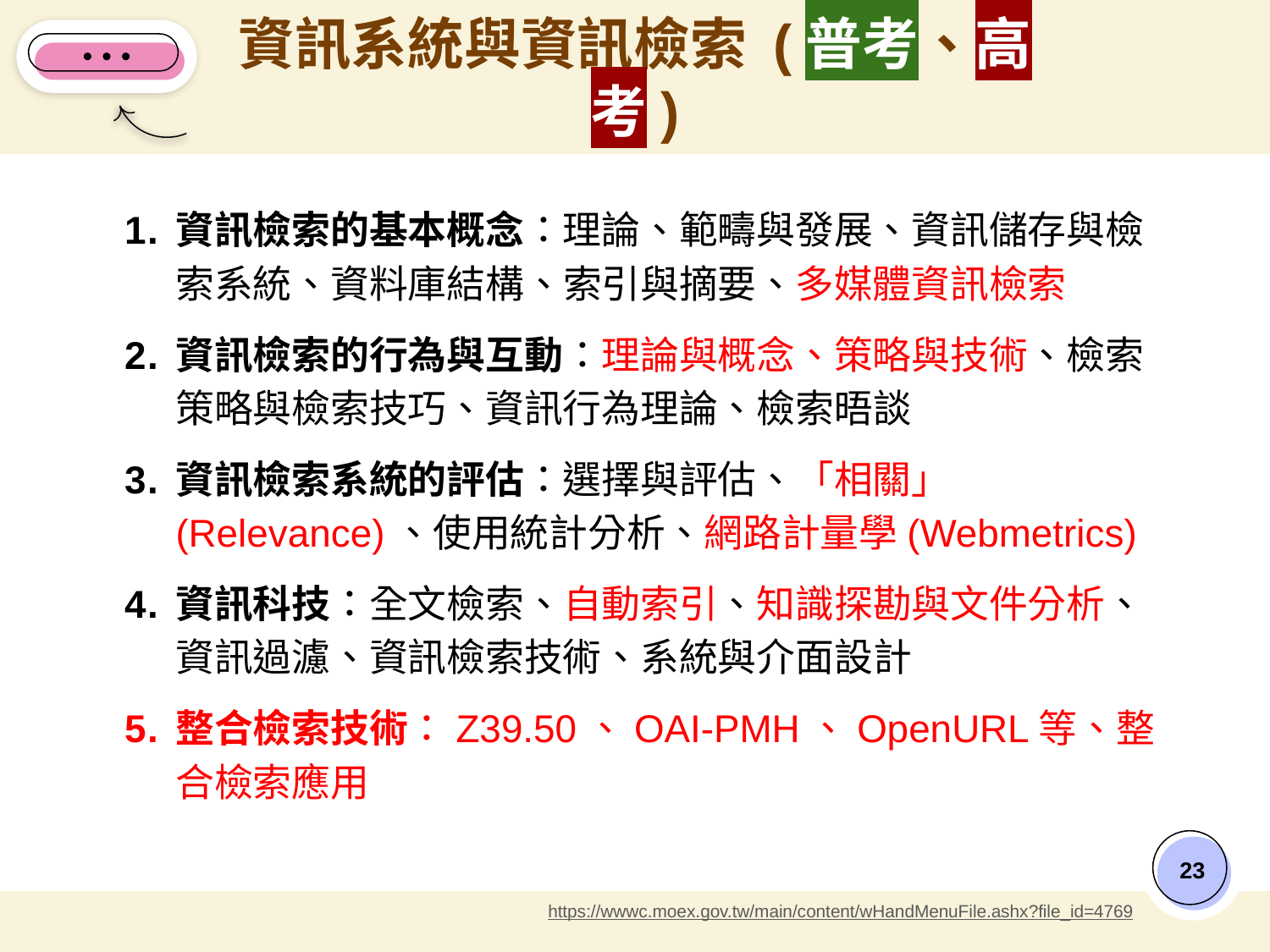

資訊系統與資訊檢索 (普考、高考)
資訊檢索的基本概念：理論、範疇與發展、資訊儲存與檢索系統、資料庫結構、索引與摘要、多媒體資訊檢索
資訊檢索的行為與互動：理論與概念、策略與技術、檢索策略與檢索技巧、資訊行為理論、檢索晤談
資訊檢索系統的評估：選擇與評估、「相關」(Relevance)、使用統計分析、網路計量學(Webmetrics)
資訊科技：全文檢索、自動索引、知識探勘與文件分析、資訊過濾、資訊檢索技術、系統與介面設計
整合檢索技術：Z39.50、OAI-PMH、OpenURL等、整合檢索應用
23

https://wwwc.moex.gov.tw/main/content/wHandMenuFile.ashx?file_id=4769